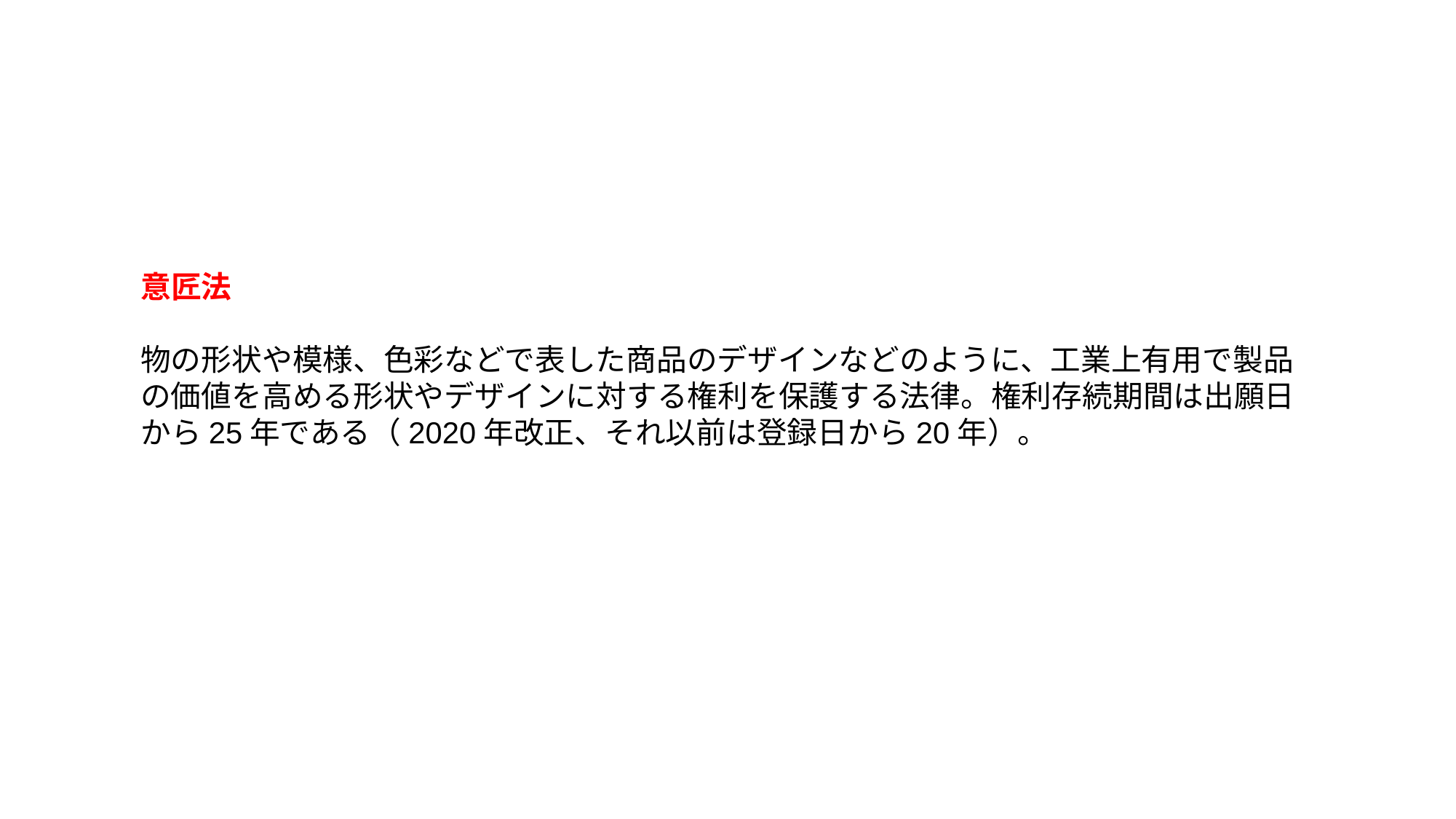

意匠法

物の形状や模様、色彩などで表した商品のデザインなどのように、工業上有用で製品の価値を高める形状やデザインに対する権利を保護する法律。権利存続期間は出願日から25年である（2020年改正、それ以前は登録日から20年）。